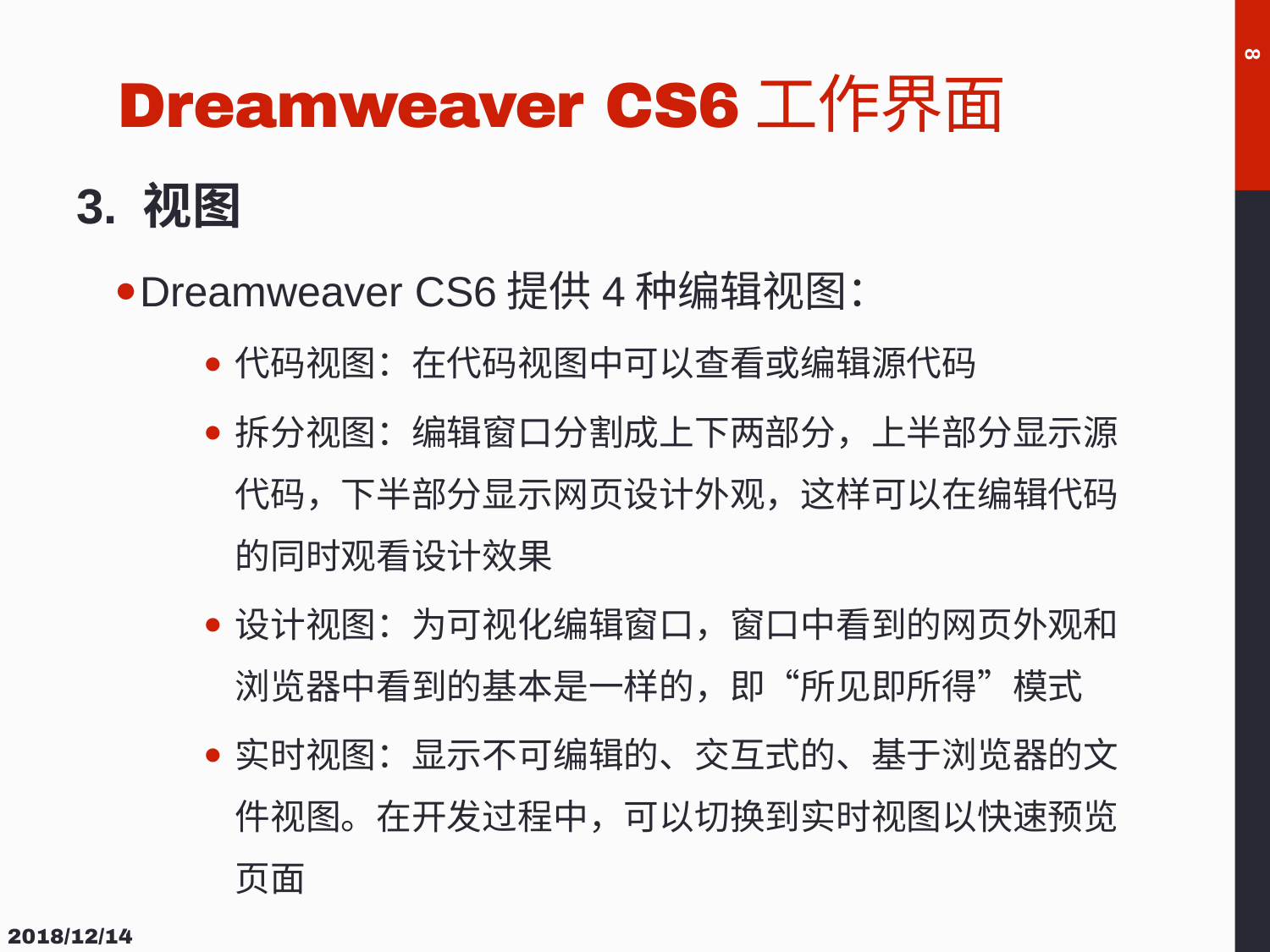

# Dreamweaver CS6工作界面
8
3. 视图
Dreamweaver CS6提供4种编辑视图：
代码视图：在代码视图中可以查看或编辑源代码
拆分视图：编辑窗口分割成上下两部分，上半部分显示源代码，下半部分显示网页设计外观，这样可以在编辑代码的同时观看设计效果
设计视图：为可视化编辑窗口，窗口中看到的网页外观和浏览器中看到的基本是一样的，即“所见即所得”模式
实时视图：显示不可编辑的、交互式的、基于浏览器的文件视图。在开发过程中，可以切换到实时视图以快速预览页面
2018/12/14